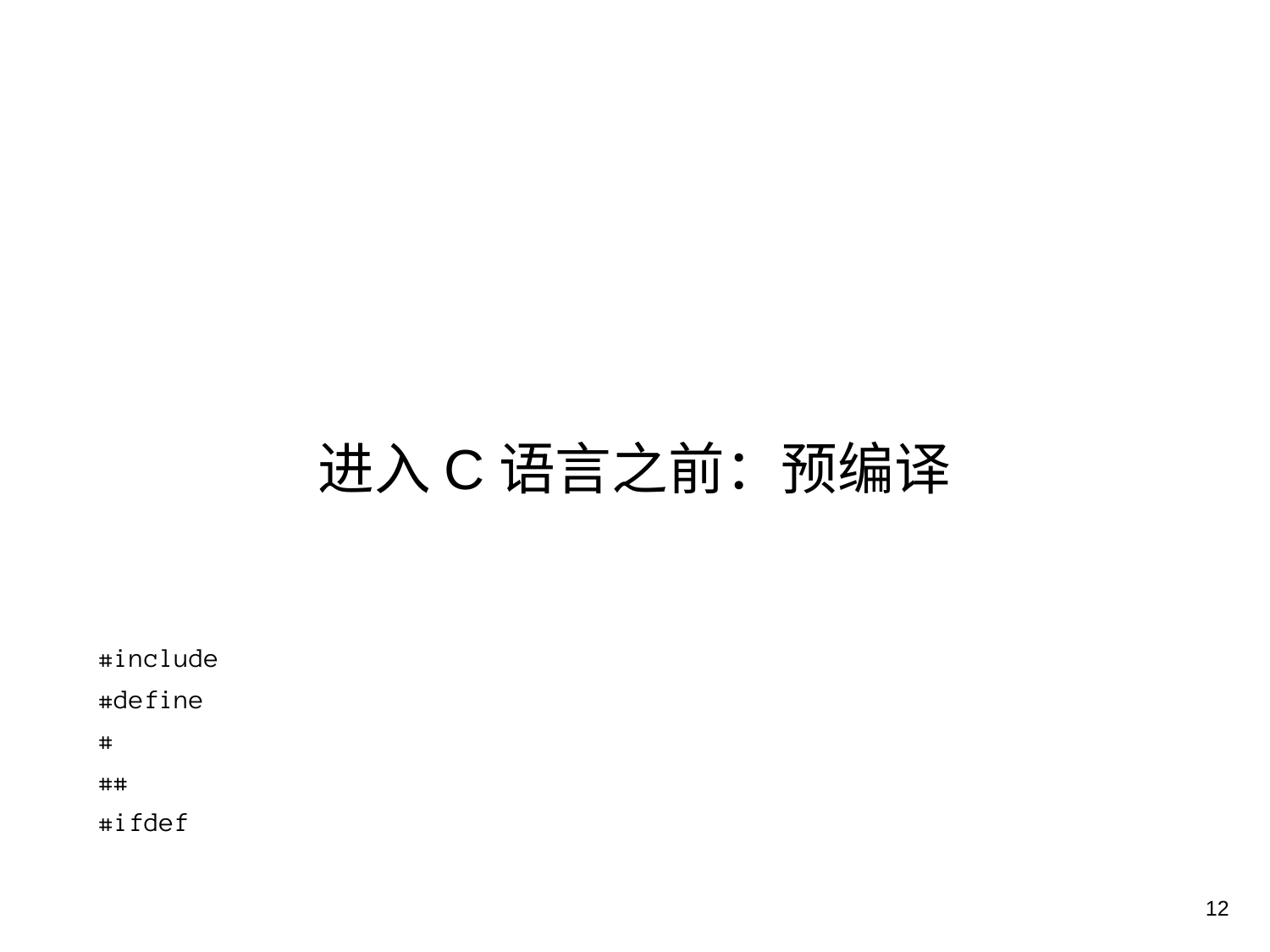

# 进入C语言之前：预编译
#include
#define
#
##
#ifdef
12